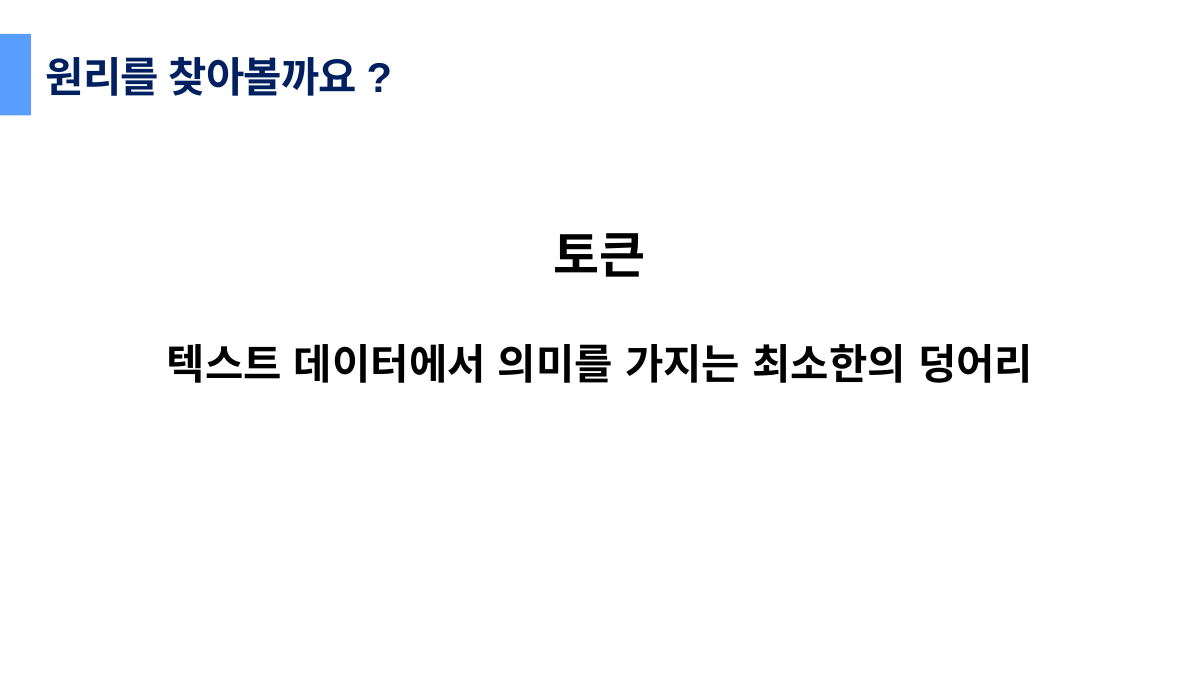

원리를 찾아볼까요?
토큰
텍스트 데이터에서 의미를 가지는 최소한의 덩어리